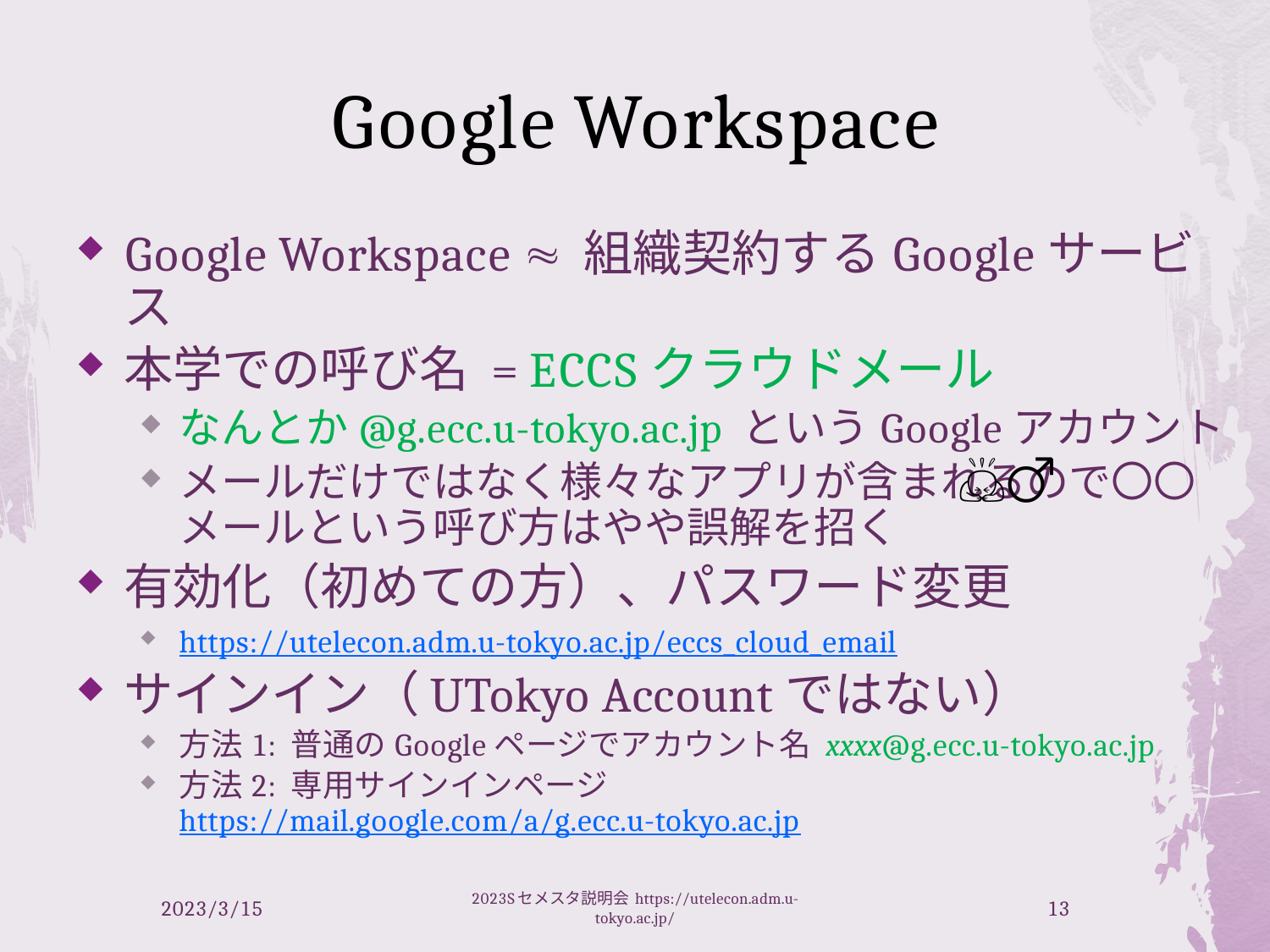

# Google Workspace
Google Workspace ≈ 組織契約するGoogleサービス
本学での呼び名 = ECCSクラウドメール
なんとか@g.ecc.u-tokyo.ac.jp というGoogleアカウント
メールだけではなく様々なアプリが含まれるので〇〇メールという呼び方はやや誤解を招く
有効化（初めての方）、パスワード変更
https://utelecon.adm.u-tokyo.ac.jp/eccs_cloud_email
サインイン（UTokyo Accountではない）
方法1: 普通のGoogleページでアカウント名 xxxx@g.ecc.u-tokyo.ac.jp
方法2: 専用サインインページhttps://mail.google.com/a/g.ecc.u-tokyo.ac.jp
🙇‍♂️
2023/3/15
2023Sセメスタ説明会 https://utelecon.adm.u-tokyo.ac.jp/
13